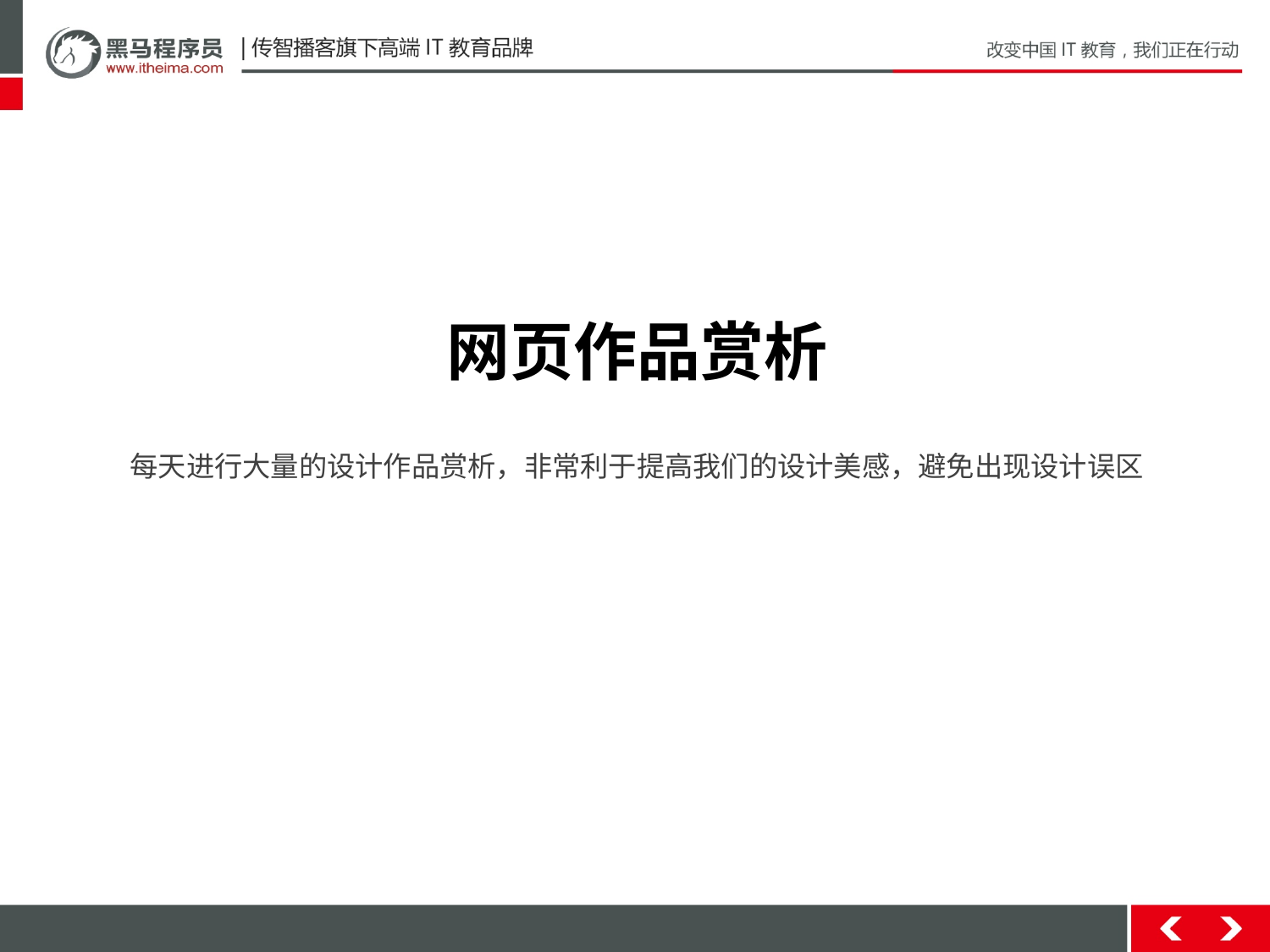

网页作品赏析
每天进行大量的设计作品赏析，非常利于提高我们的设计美感，避免出现设计误区